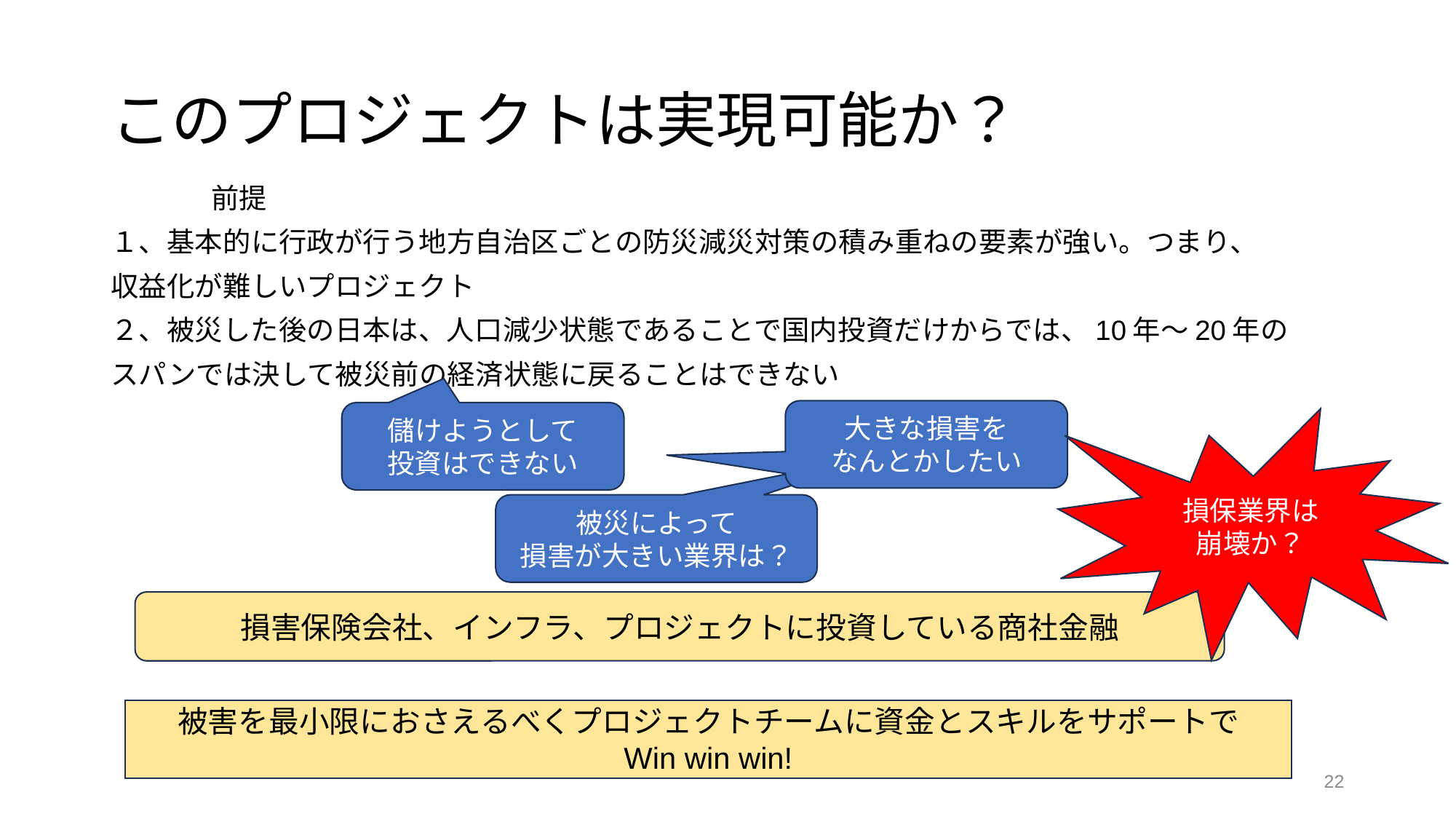

# このプロジェクトは実現可能か？
	前提
１、基本的に行政が行う地方自治区ごとの防災減災対策の積み重ねの要素が強い。つまり、
収益化が難しいプロジェクト
２、被災した後の日本は、人口減少状態であることで国内投資だけからでは、10年〜20年の
スパンでは決して被災前の経済状態に戻ることはできない

大きな損害を
なんとかしたい
儲けようとして
投資はできない
損保業界は
崩壊か？
被災によって
損害が大きい業界は？
損害保険会社、インフラ、プロジェクトに投資している商社金融
被害を最小限におさえるべくプロジェクトチームに資金とスキルをサポートで
Win win win!
22